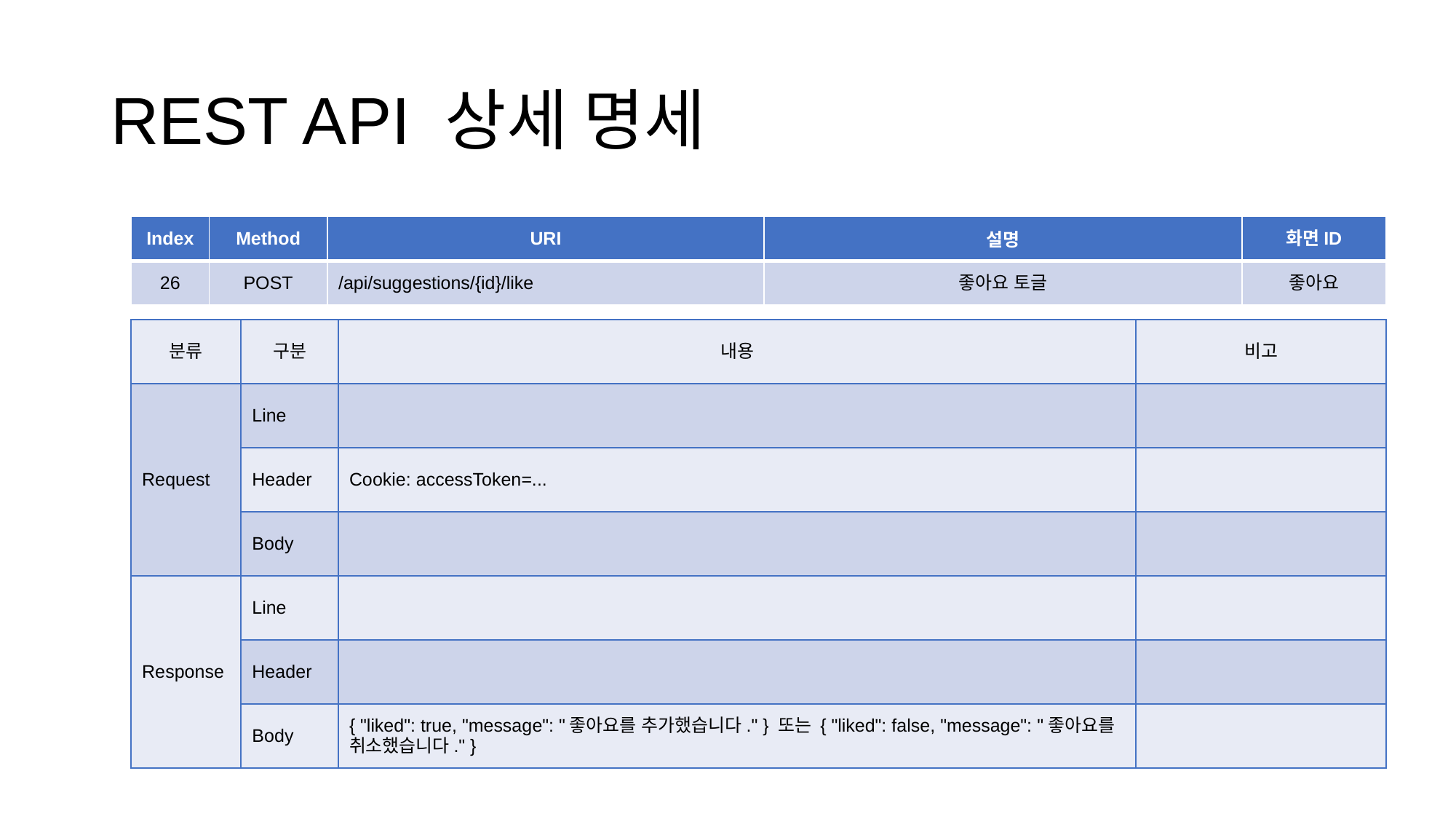

# REST API 상세 명세
| Index | Method | URI | 설명 | 화면ID |
| --- | --- | --- | --- | --- |
| 26 | POST | /api/suggestions/{id}/like | 좋아요 토글 | 좋아요 |
| 분류 | 구분 | 내용 | 비고 |
| --- | --- | --- | --- |
| Request | Line |  |  |
|  | Header | Cookie: accessToken=... |  |
|  | Body |  |  |
| Response | Line |  |  |
|  | Header |  |  |
|  | Body | { "liked": true, "message": "좋아요를 추가했습니다." } 또는 { "liked": false, "message": "좋아요를 취소했습니다." } |  |